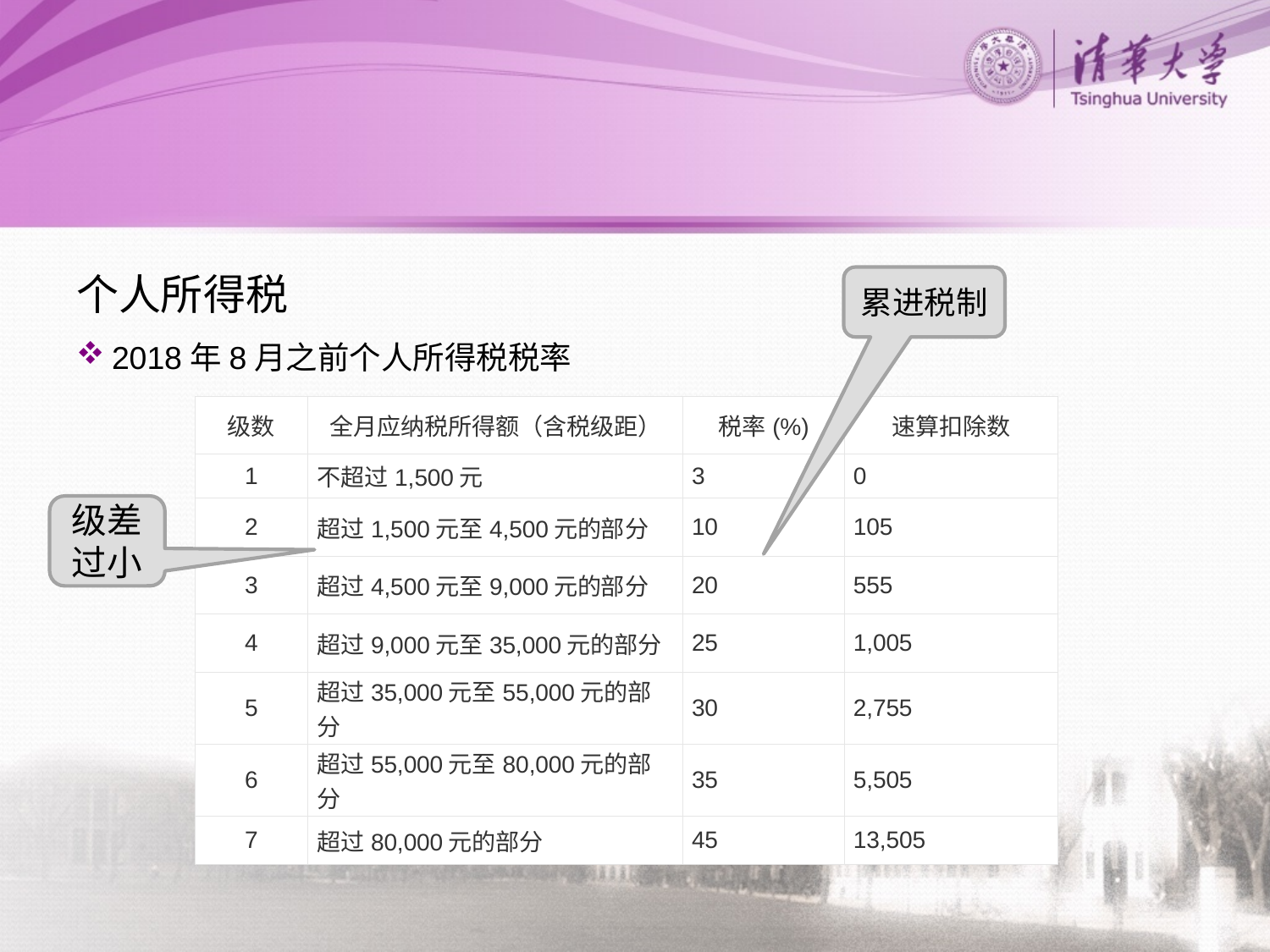

#
个人所得税
2018年8月之前个人所得税税率
累进税制
| 级数 | 全月应纳税所得额（含税级距） | 税率(%) | 速算扣除数 |
| --- | --- | --- | --- |
| 1 | 不超过1,500元 | 3 | 0 |
| 2 | 超过1,500元至4,500元的部分 | 10 | 105 |
| 3 | 超过4,500元至9,000元的部分 | 20 | 555 |
| 4 | 超过9,000元至35,000元的部分 | 25 | 1,005 |
| 5 | 超过35,000元至55,000元的部分 | 30 | 2,755 |
| 6 | 超过55,000元至80,000元的部分 | 35 | 5,505 |
| 7 | 超过80,000元的部分 | 45 | 13,505 |
级差过小